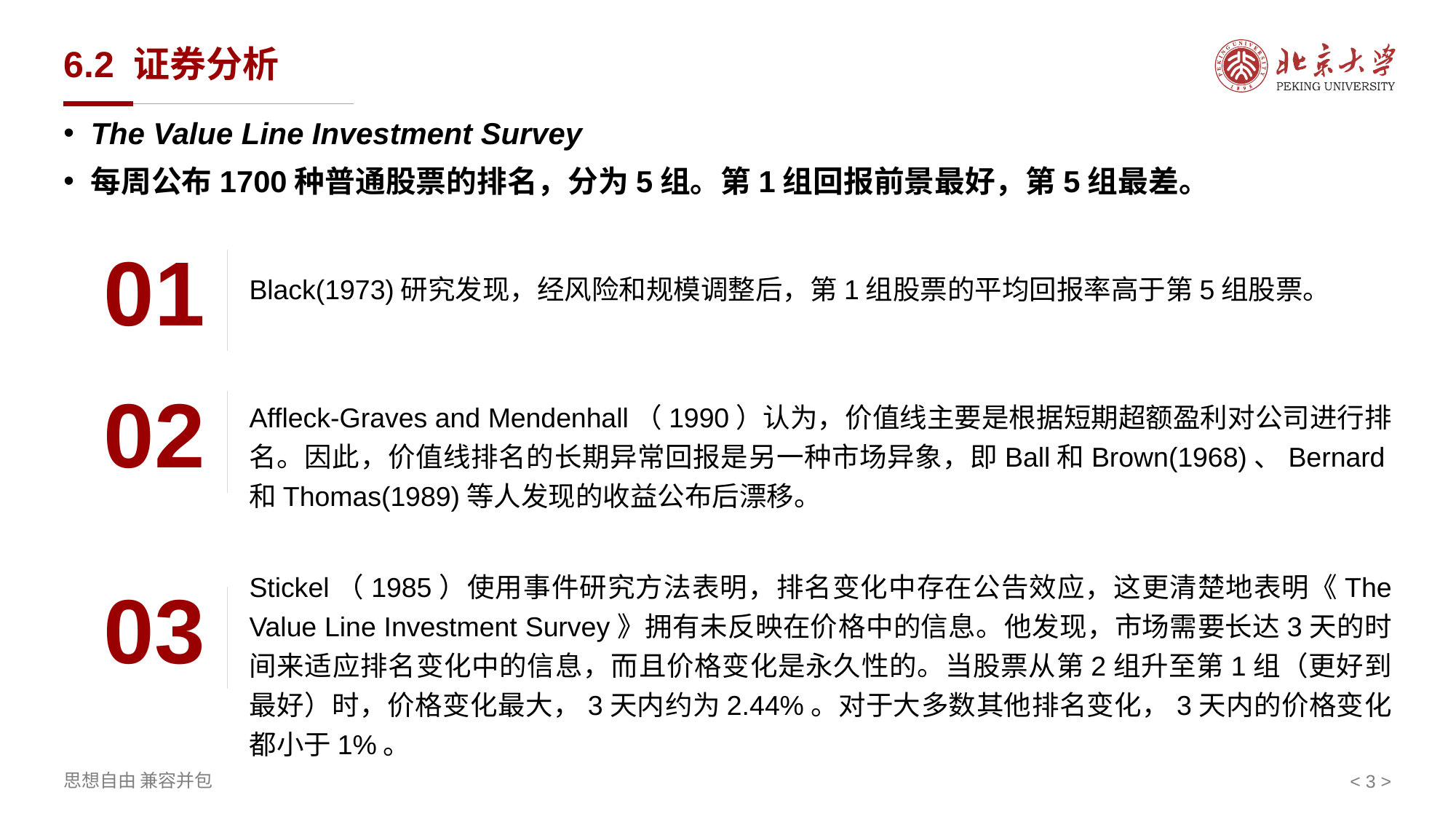

# 6.2 证券分析
The Value Line Investment Survey
每周公布1700种普通股票的排名，分为5组。第1组回报前景最好，第5组最差。
01
Black(1973)研究发现，经风险和规模调整后，第1组股票的平均回报率高于第5组股票。
02
Affleck-Graves and Mendenhall（1990）认为，价值线主要是根据短期超额盈利对公司进行排名。因此，价值线排名的长期异常回报是另一种市场异象，即Ball和Brown(1968)、Bernard和Thomas(1989)等人发现的收益公布后漂移。

Stickel（1985）使用事件研究方法表明，排名变化中存在公告效应，这更清楚地表明《The Value Line Investment Survey》拥有未反映在价格中的信息。他发现，市场需要长达3天的时间来适应排名变化中的信息，而且价格变化是永久性的。当股票从第2组升至第1组（更好到最好）时，价格变化最大，3天内约为2.44%。对于大多数其他排名变化，3天内的价格变化都小于1%。
03
< 3 >